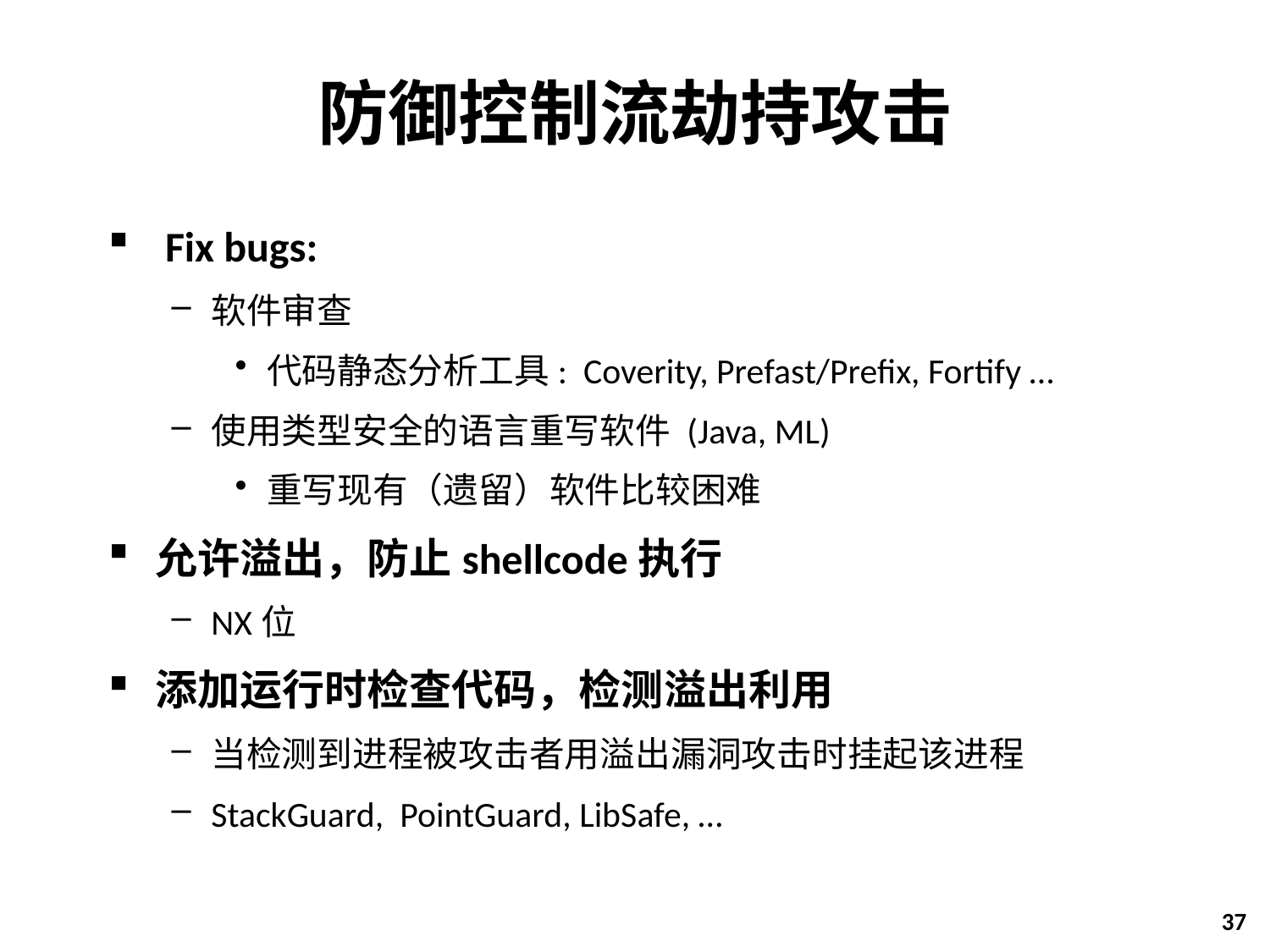

# 防御控制流劫持攻击
 Fix bugs:
软件审查
代码静态分析工具:  Coverity, Prefast/Prefix, Fortify …
使用类型安全的语言重写软件 (Java, ML)
重写现有（遗留）软件比较困难
允许溢出，防止shellcode执行
NX位
添加运行时检查代码，检测溢出利用
当检测到进程被攻击者用溢出漏洞攻击时挂起该进程
StackGuard,  PointGuard, LibSafe, …

37